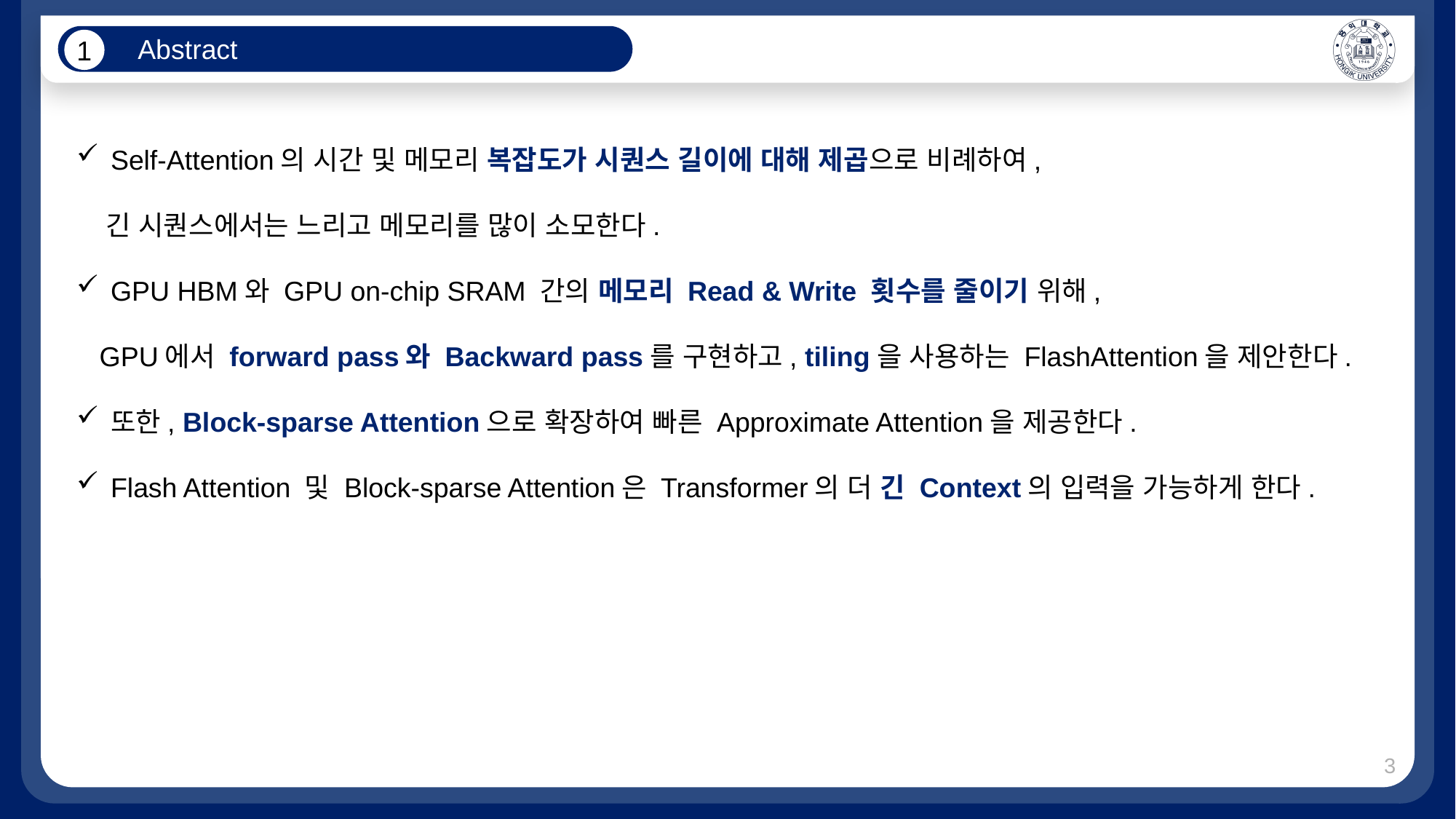

Abstract
1
Self-Attention의 시간 및 메모리 복잡도가 시퀀스 길이에 대해 제곱으로 비례하여,
   긴 시퀀스에서는 느리고 메모리를 많이 소모한다.
GPU HBM와 GPU on-chip SRAM 간의 메모리 Read & Write 횟수를 줄이기 위해,
   GPU에서 forward pass와 Backward pass를 구현하고, tiling을 사용하는 FlashAttention을 제안한다.
또한, Block-sparse Attention으로 확장하여 빠른 Approximate Attention을 제공한다.
Flash Attention 및 Block-sparse Attention은 Transformer의 더 긴 Context의 입력을 가능하게 한다.
3